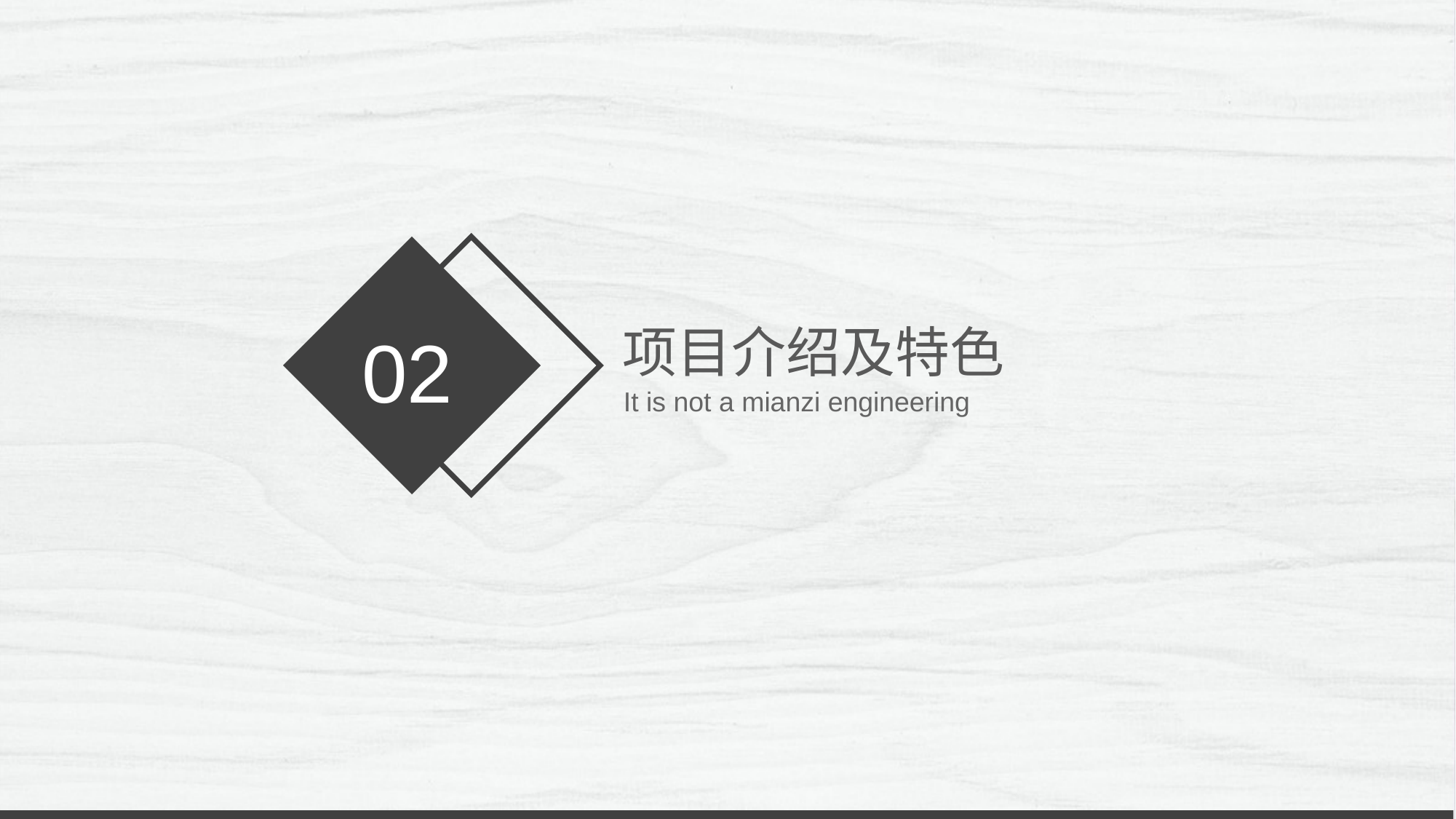

02
项目介绍及特色
It is not a mianzi engineering